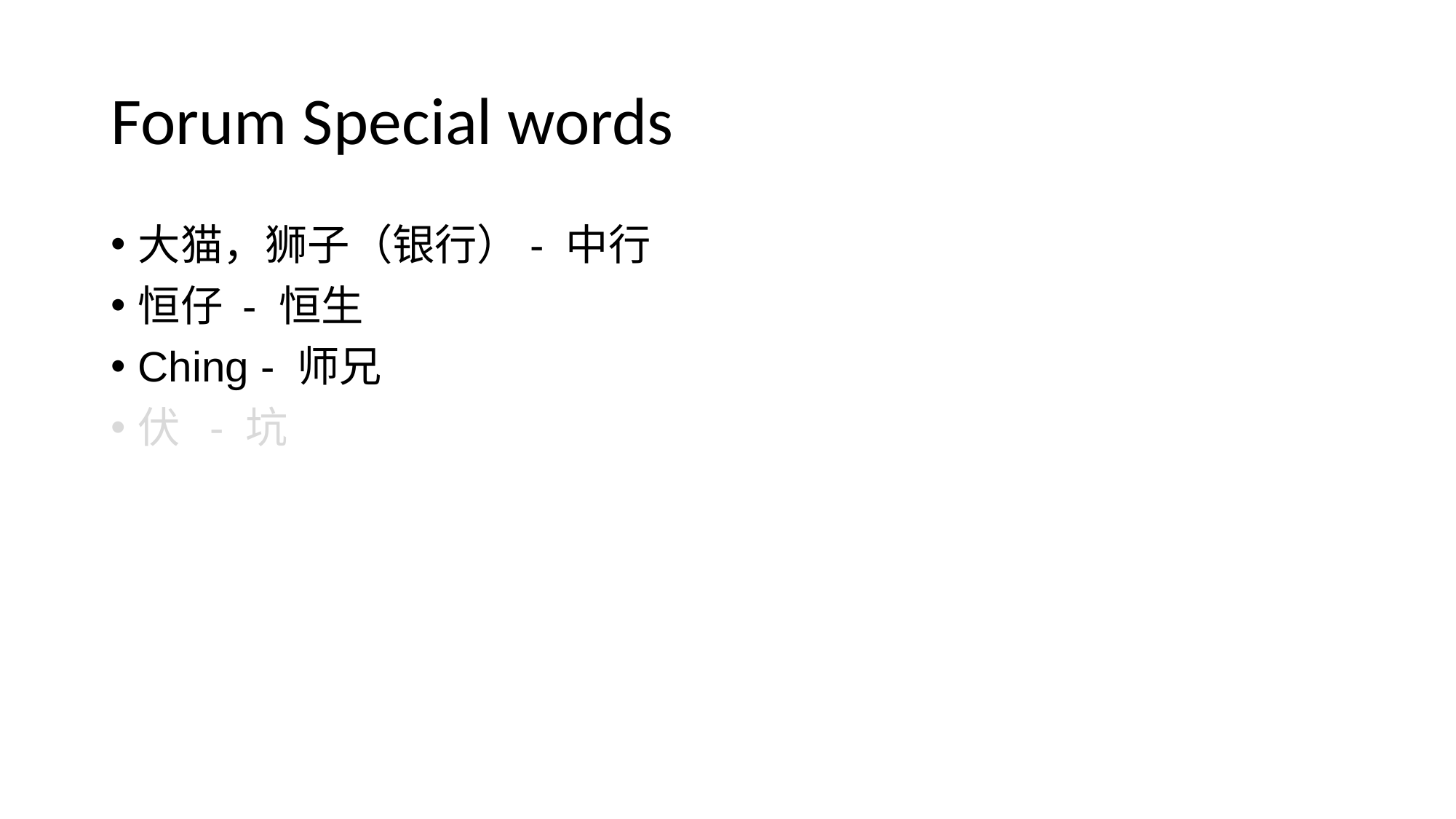

# Forum Special words
大猫，狮子（银行）- 中行
恒仔 - 恒生
Ching - 师兄
伏  - 坑